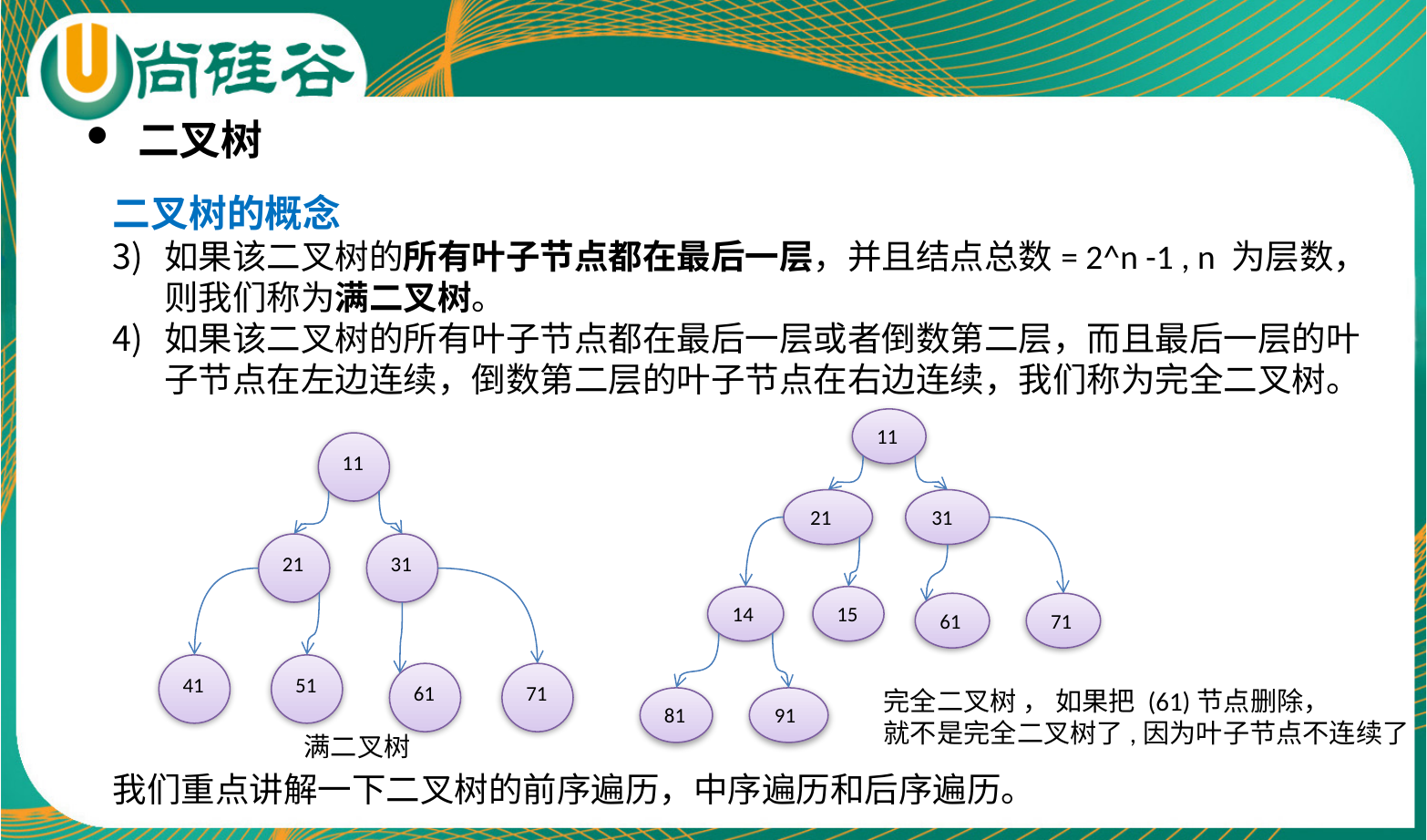

二叉树
二叉树的概念
如果该二叉树的所有叶子节点都在最后一层，并且结点总数= 2^n -1 , n 为层数，则我们称为满二叉树。
如果该二叉树的所有叶子节点都在最后一层或者倒数第二层，而且最后一层的叶子节点在左边连续，倒数第二层的叶子节点在右边连续，我们称为完全二叉树。

我们重点讲解一下二叉树的前序遍历，中序遍历和后序遍历。
11
11
21
31
21
31
14
15
61
71
41
51
61
71
完全二叉树 ， 如果把 (61)节点删除，
就不是完全二叉树了,因为叶子节点不连续了
81
91
满二叉树